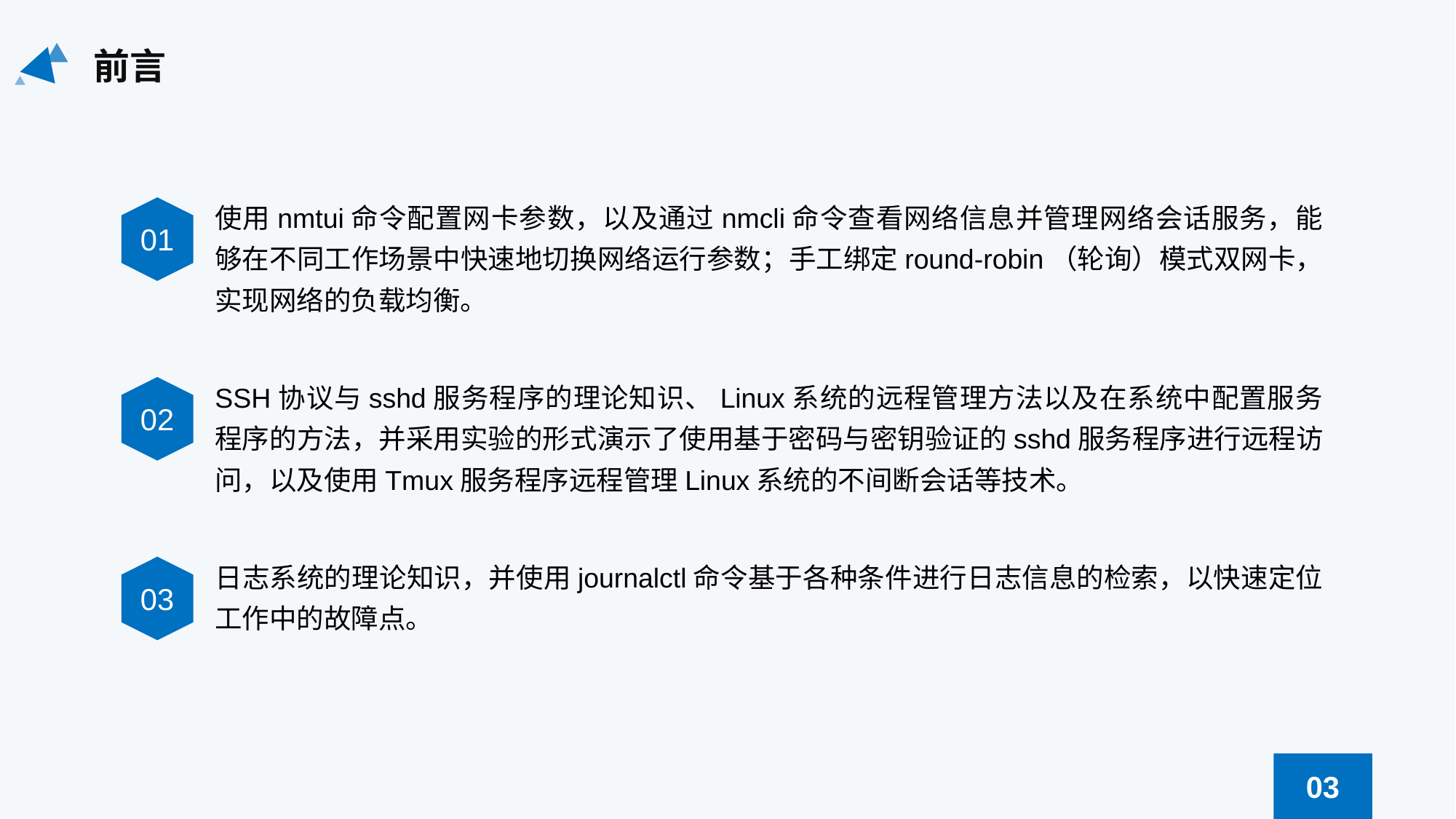

前言

使用nmtui命令配置网卡参数，以及通过nmcli命令查看网络信息并管理网络会话服务，能够在不同工作场景中快速地切换网络运行参数；手工绑定round-robin（轮询）模式双网卡，实现网络的负载均衡。

01
SSH协议与sshd服务程序的理论知识、Linux系统的远程管理方法以及在系统中配置服务程序的方法，并采用实验的形式演示了使用基于密码与密钥验证的sshd服务程序进行远程访问，以及使用Tmux服务程序远程管理Linux系统的不间断会话等技术。

02
日志系统的理论知识，并使用journalctl命令基于各种条件进行日志信息的检索，以快速定位工作中的故障点。

03

03